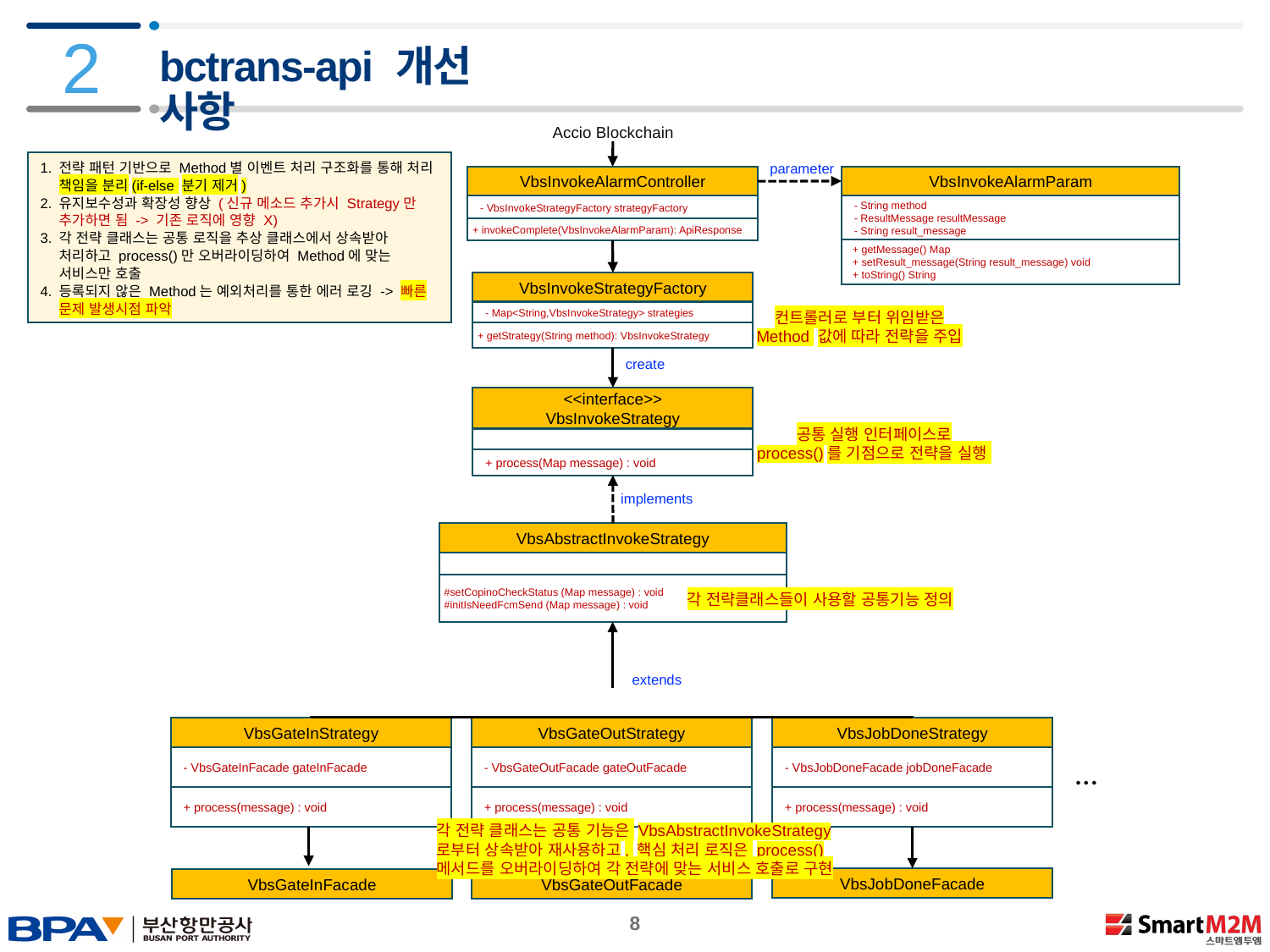

2
# bctrans-api 개선 사항
Accio Blockchain
전략 패턴 기반으로 Method별 이벤트 처리 구조화를 통해 처리 책임을 분리(if-else 분기 제거)
유지보수성과 확장성 향상 (신규 메소드 추가시 Strategy만 추가하면 됨 -> 기존 로직에 영향 X)
각 전략 클래스는 공통 로직을 추상 클래스에서 상속받아 처리하고 process()만 오버라이딩하여 Method에 맞는 서비스만 호출
등록되지 않은 Method는 예외처리를 통한 에러 로깅 -> 빠른 문제 발생시점 파악
parameter
VbsInvokeAlarmParam
- String method
- ResultMessage resultMessage
- String result_message
  + getMessage() Map
  + setResult_message(String result_message) void
  + toString() String
VbsInvokeAlarmController
- VbsInvokeStrategyFactory strategyFactory
+ invokeComplete(VbsInvokeAlarmParam): ApiResponse
VbsInvokeStrategyFactory
- Map<String,VbsInvokeStrategy> strategies
+ getStrategy(String method): VbsInvokeStrategy
컨트롤러로 부터 위임받은 Method 값에 따라 전략을 주입
create
<<interface>>
VbsInvokeStrategy

+ process(Map message) : void
공통 실행 인터페이스로
process()를 기점으로 전략을 실행
implements
VbsAbstractInvokeStrategy

#setCopinoCheckStatus (Map message) : void
#initIsNeedFcmSend (Map message) : void
각 전략클래스들이 사용할 공통기능 정의
extends
VbsGateInStrategy
- VbsGateInFacade gateInFacade
+ process(message) : void
VbsGateOutStrategy
- VbsGateOutFacade gateOutFacade
+ process(message) : void
VbsJobDoneStrategy
- VbsJobDoneFacade jobDoneFacade
+ process(message) : void
…
각 전략 클래스는 공통 기능은 VbsAbstractInvokeStrategy로부터 상속받아 재사용하고, 핵심 처리 로직은 process() 메서드를 오버라이딩하여 각 전략에 맞는 서비스 호출로 구현
VbsJobDoneFacade
VbsGateOutFacade
VbsGateInFacade
  8